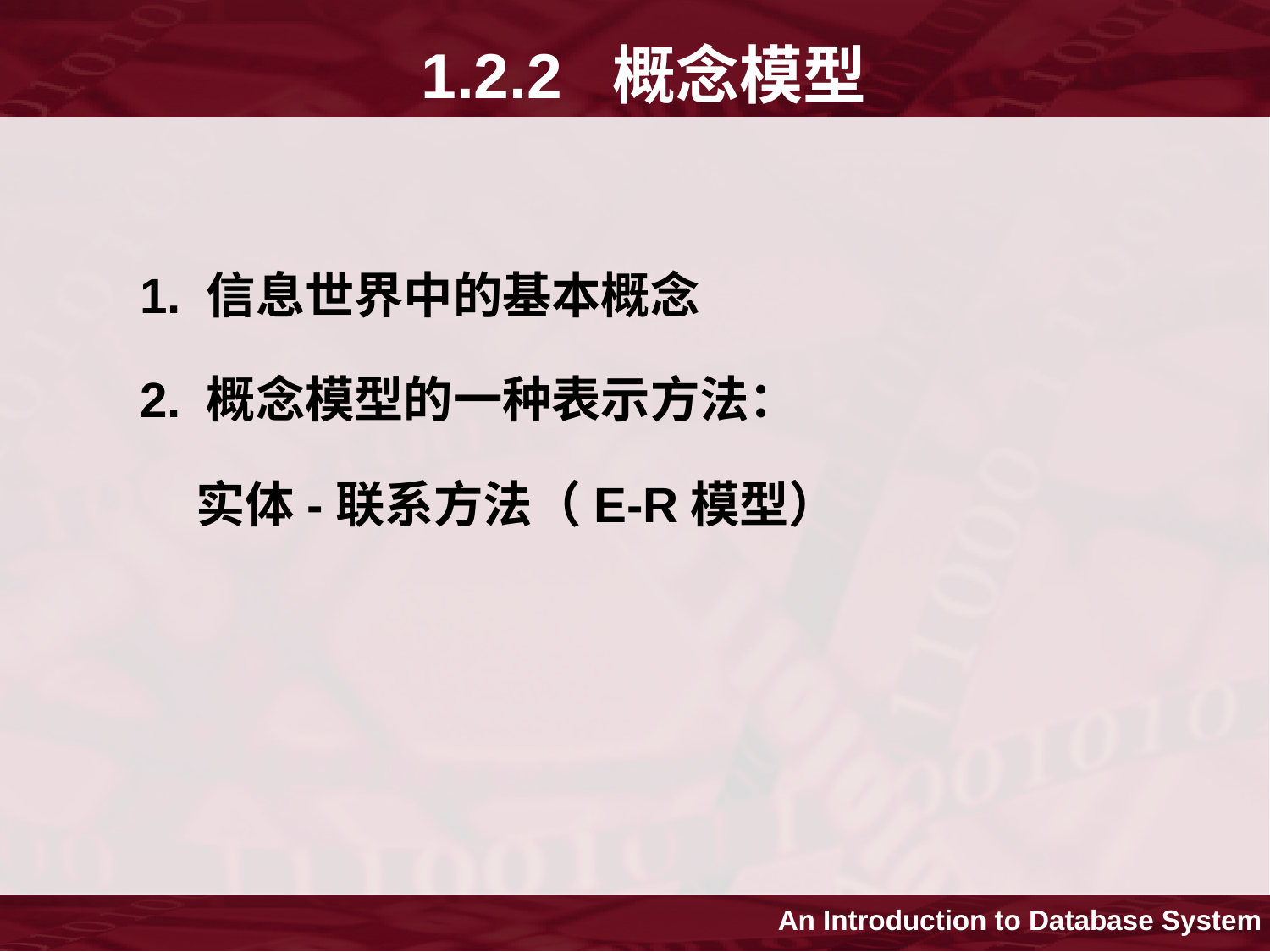

# 1.2.2  概念模型
1. 信息世界中的基本概念
2. 概念模型的一种表示方法：
    实体-联系方法（E-R模型）